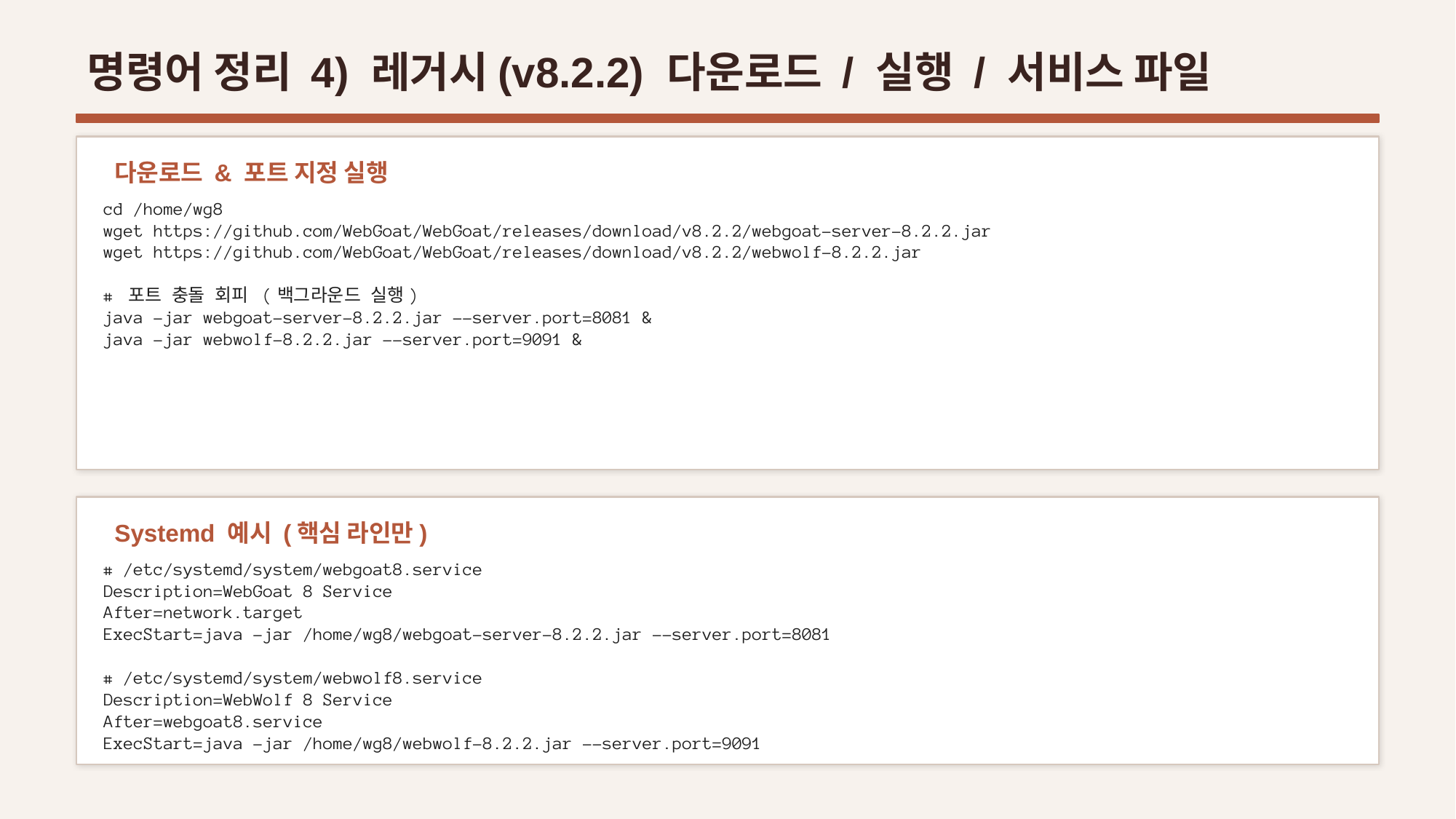

명령어 정리 4) 레거시(v8.2.2) 다운로드 / 실행 / 서비스 파일

다운로드 & 포트 지정 실행
cd /home/wg8
wget https://github.com/WebGoat/WebGoat/releases/download/v8.2.2/webgoat-server-8.2.2.jar
wget https://github.com/WebGoat/WebGoat/releases/download/v8.2.2/webwolf-8.2.2.jar

# 포트 충돌 회피 (백그라운드 실행)
java -jar webgoat-server-8.2.2.jar --server.port=8081 &
java -jar webwolf-8.2.2.jar --server.port=9091 &

Systemd 예시 (핵심 라인만)
# /etc/systemd/system/webgoat8.service
Description=WebGoat 8 Service
After=network.target
ExecStart=java -jar /home/wg8/webgoat-server-8.2.2.jar --server.port=8081

# /etc/systemd/system/webwolf8.service
Description=WebWolf 8 Service
After=webgoat8.service
ExecStart=java -jar /home/wg8/webwolf-8.2.2.jar --server.port=9091